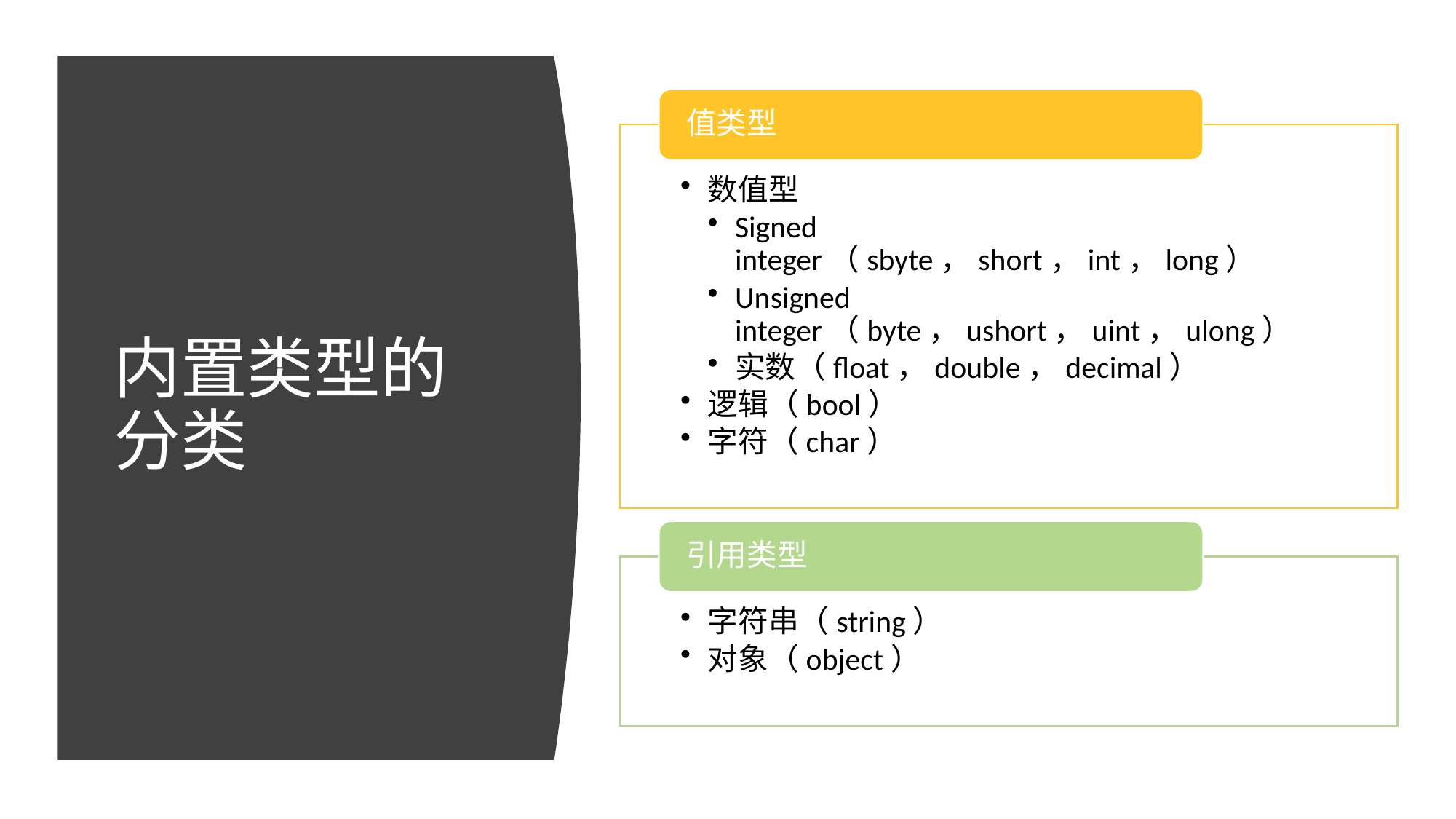

数值型
Signed integer（sbyte，short，int，long）
Unsigned integer（byte，ushort，uint，ulong）
实数（float，double，decimal）
逻辑（bool）
字符（char）
值类型
字符串（string）
对象（object）
引用类型

# 内置类型的分类